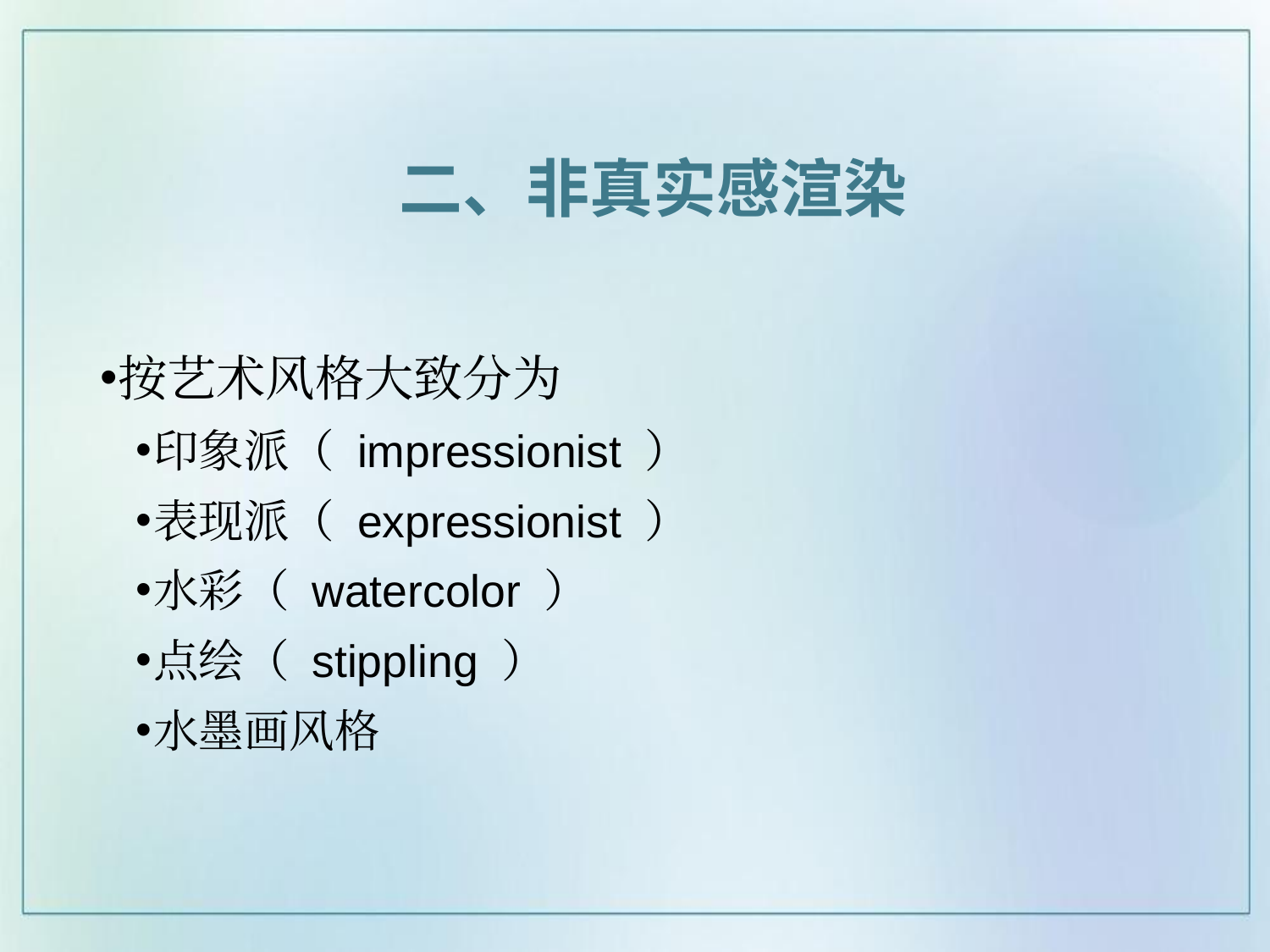

二、非真实感渲染
按艺术风格大致分为
印象派（ impressionist ）
表现派（ expressionist ）
水彩（ watercolor ）
点绘（ stippling ）
水墨画风格